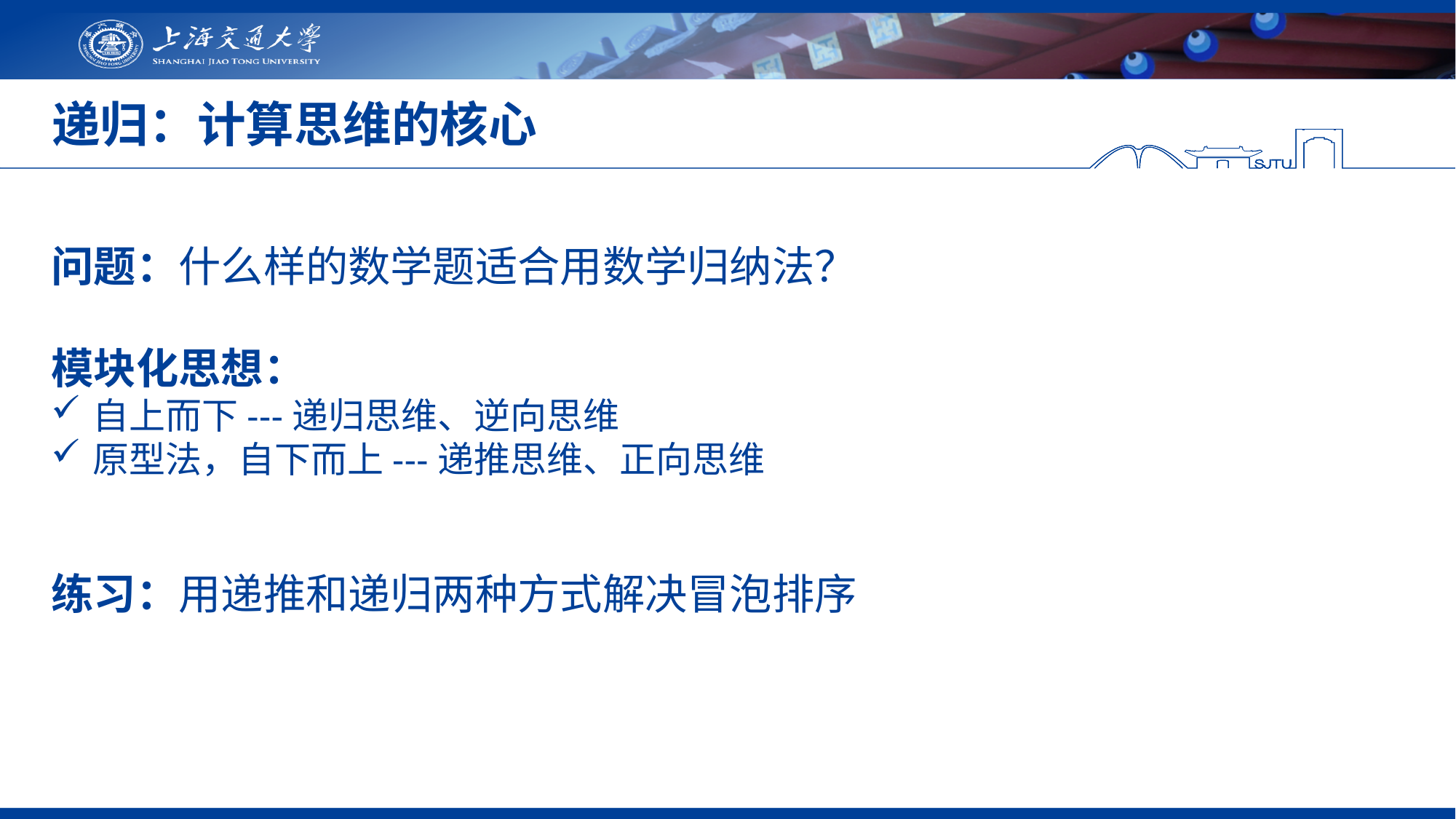

# 递归：计算思维的核心

问题：什么样的数学题适合用数学归纳法？

模块化思想：
自上而下---递归思维、逆向思维
原型法，自下而上---递推思维、正向思维

练习：用递推和递归两种方式解决冒泡排序